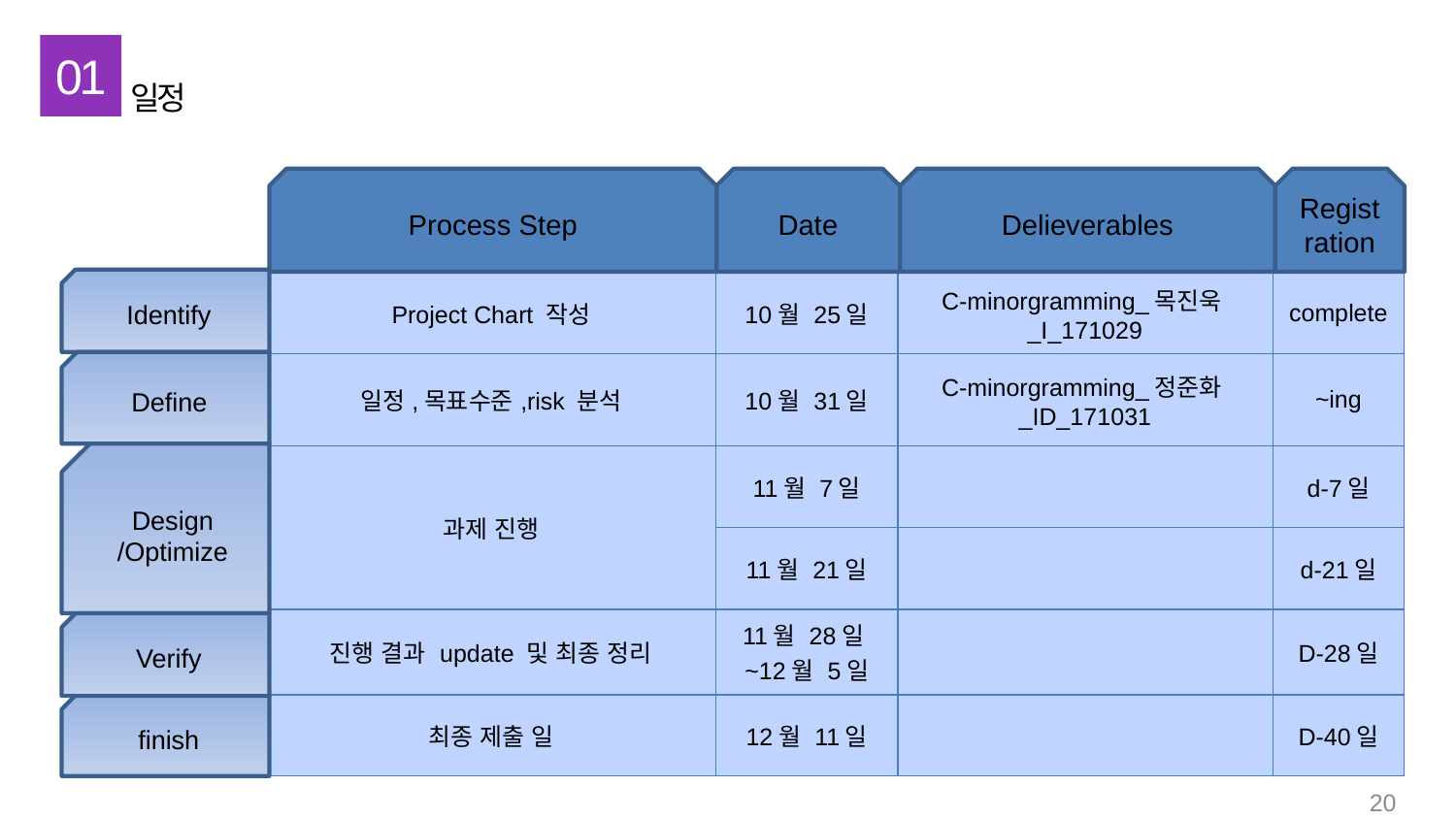

01
일정
Process Step
Date
Delieverables
Registration
Identify
| Project Chart 작성 | 10월 25일 | C-minorgramming\_목진욱\_I\_171029 | complete |
| --- | --- | --- | --- |
| 일정,목표수준,risk 분석 | 10월 31일 | C-minorgramming\_정준화\_ID\_171031 | ~ing |
| 과제 진행 | 11월 7일 |  | d-7일 |
|  | 11월 21일 |  | d-21일 |
| 진행 결과 update 및 최종 정리 | 11월 28일~12월 5일 |  | D-28일 |
| 최종 제출 일 | 12월 11일 |  | D-40일 |
Define
Design
/Optimize
Verify
finish
20